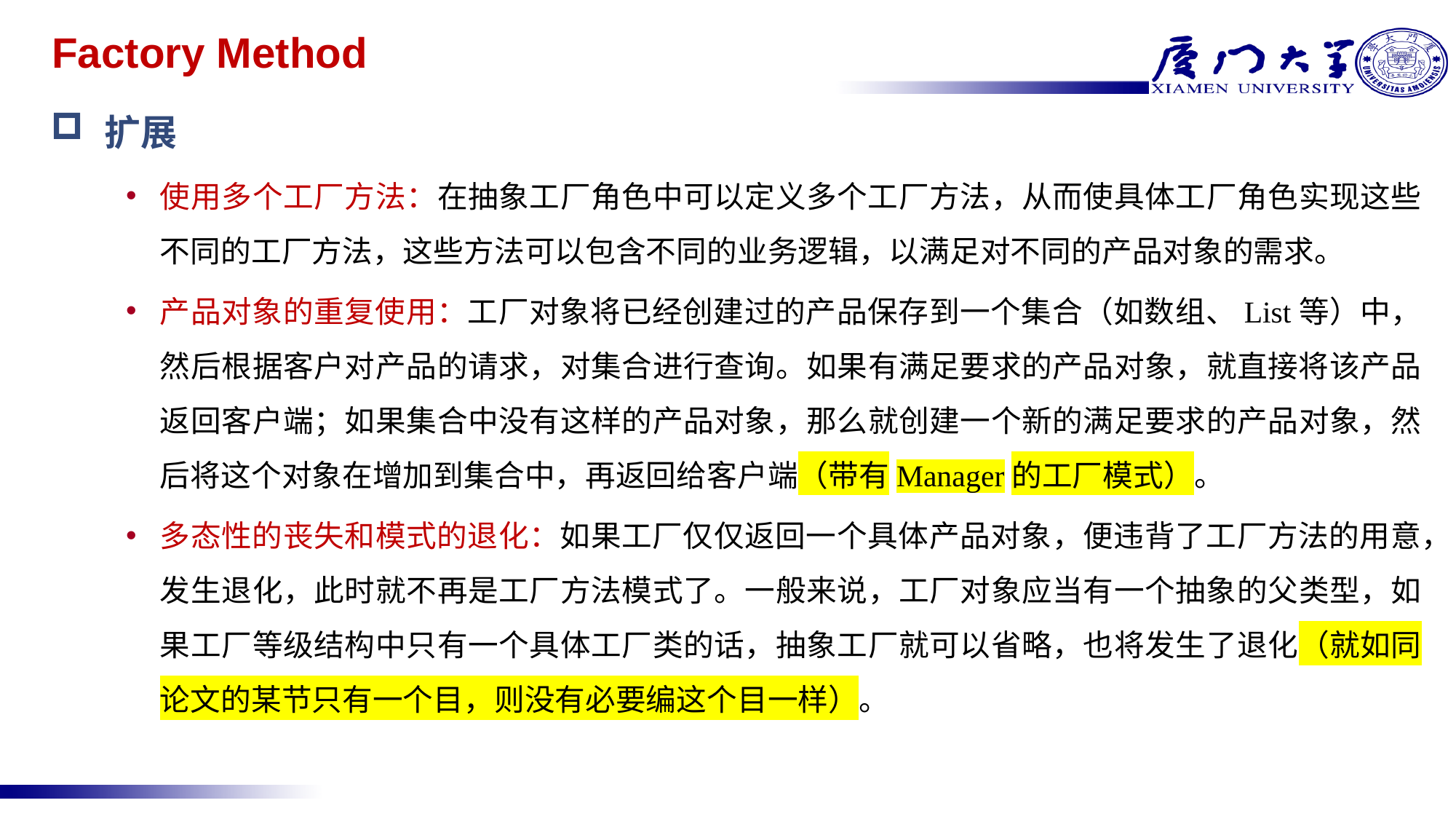

# Factory Method
扩展
使用多个工厂方法：在抽象工厂角色中可以定义多个工厂方法，从而使具体工厂角色实现这些不同的工厂方法，这些方法可以包含不同的业务逻辑，以满足对不同的产品对象的需求。
产品对象的重复使用：工厂对象将已经创建过的产品保存到一个集合（如数组、List等）中，然后根据客户对产品的请求，对集合进行查询。如果有满足要求的产品对象，就直接将该产品返回客户端；如果集合中没有这样的产品对象，那么就创建一个新的满足要求的产品对象，然后将这个对象在增加到集合中，再返回给客户端（带有Manager的工厂模式）。
多态性的丧失和模式的退化：如果工厂仅仅返回一个具体产品对象，便违背了工厂方法的用意，发生退化，此时就不再是工厂方法模式了。一般来说，工厂对象应当有一个抽象的父类型，如果工厂等级结构中只有一个具体工厂类的话，抽象工厂就可以省略，也将发生了退化（就如同论文的某节只有一个目，则没有必要编这个目一样）。